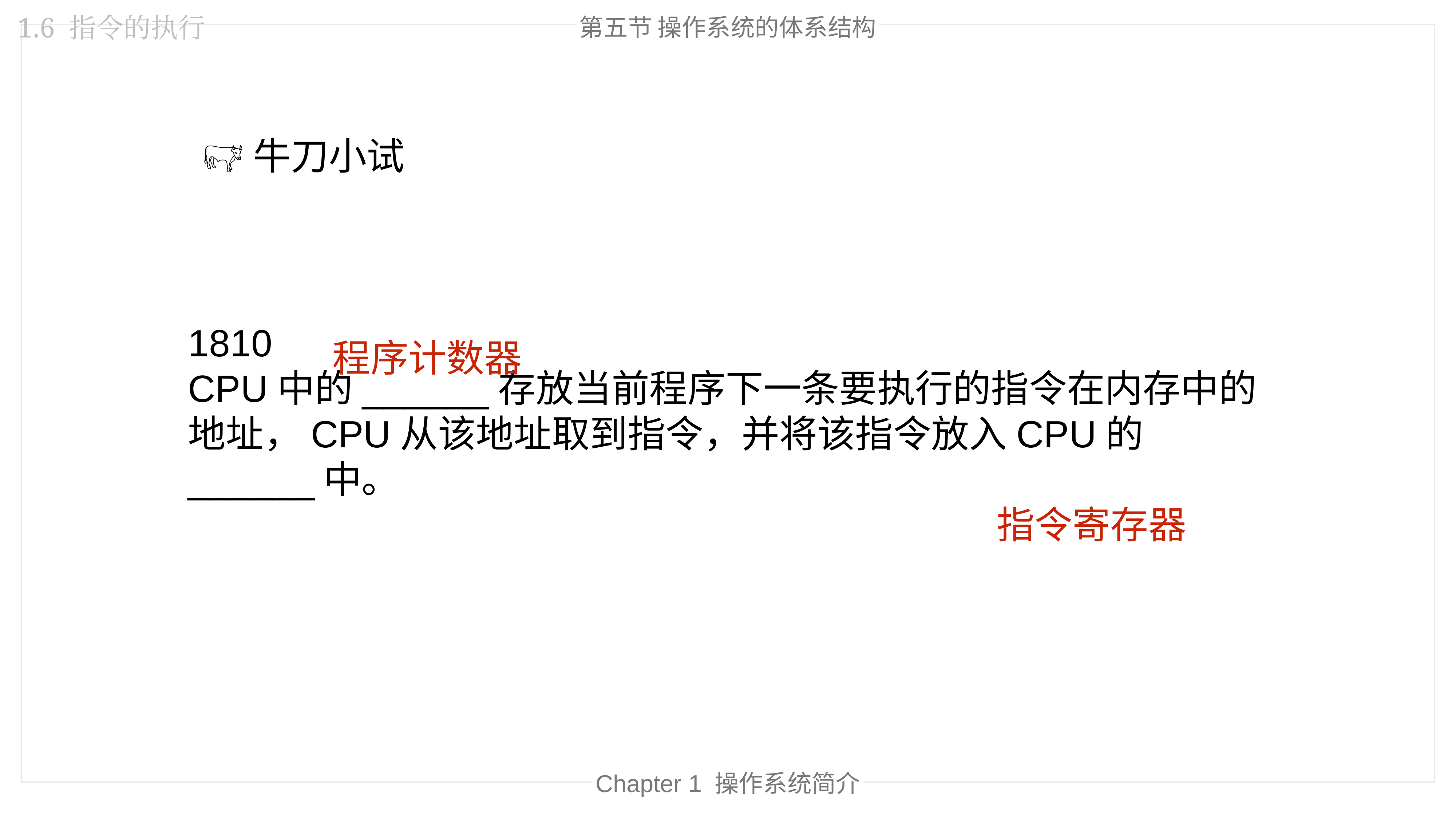

第五节 操作系统的体系结构
1.6 指令的执行
🐂牛刀小试
1810
CPU中的______存放当前程序下一条要执行的指令在内存中的地址，CPU从该地址取到指令，并将该指令放入CPU的______中。
程序计数器
指令寄存器
Chapter 1 操作系统简介